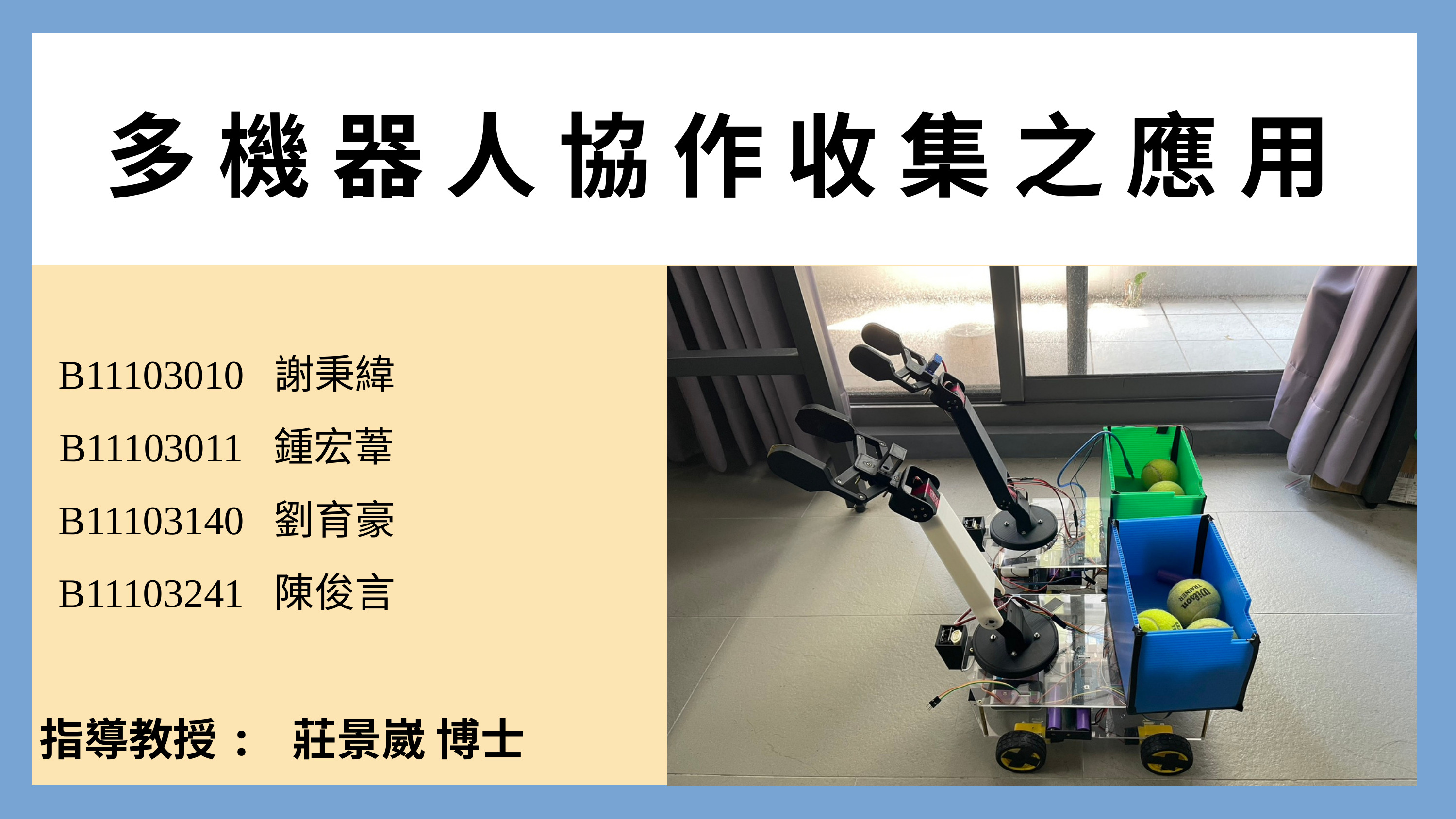

多機器人協作收集之應用

B11103010  謝秉緯
B11103011  鍾宏葦
B11103140  劉育豪
B11103241  陳俊言
指導教授: 莊景崴 博士